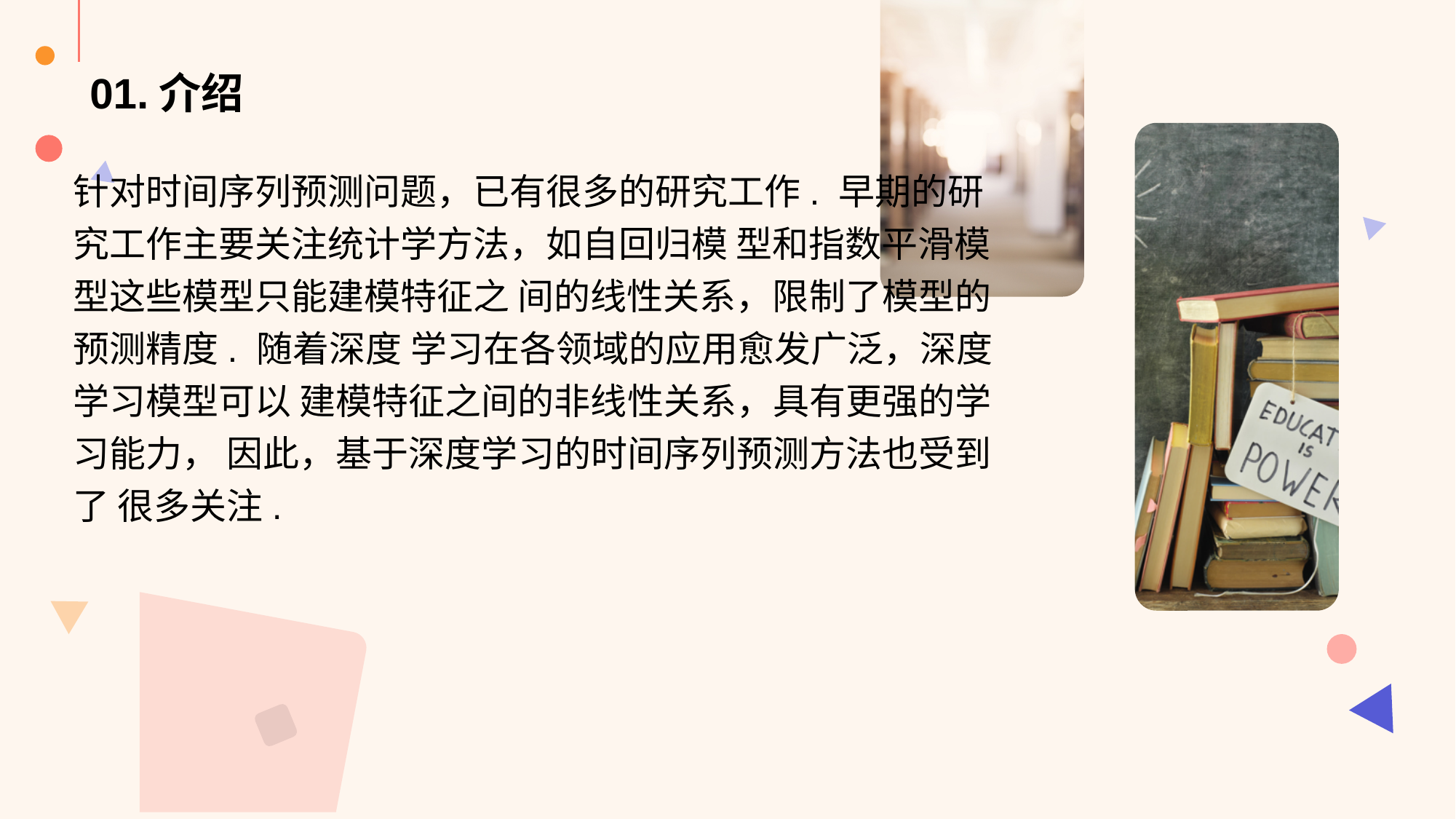

针对时间序列预测问题，已有很多的研究工作. 早期的研究工作主要关注统计学方法，如自回归模 型和指数平滑模型这些模型只能建模特征之 间的线性关系，限制了模型的预测精度. 随着深度 学习在各领域的应用愈发广泛，深度学习模型可以 建模特征之间的非线性关系，具有更强的学习能力， 因此，基于深度学习的时间序列预测方法也受到了 很多关注.

# 01.介绍